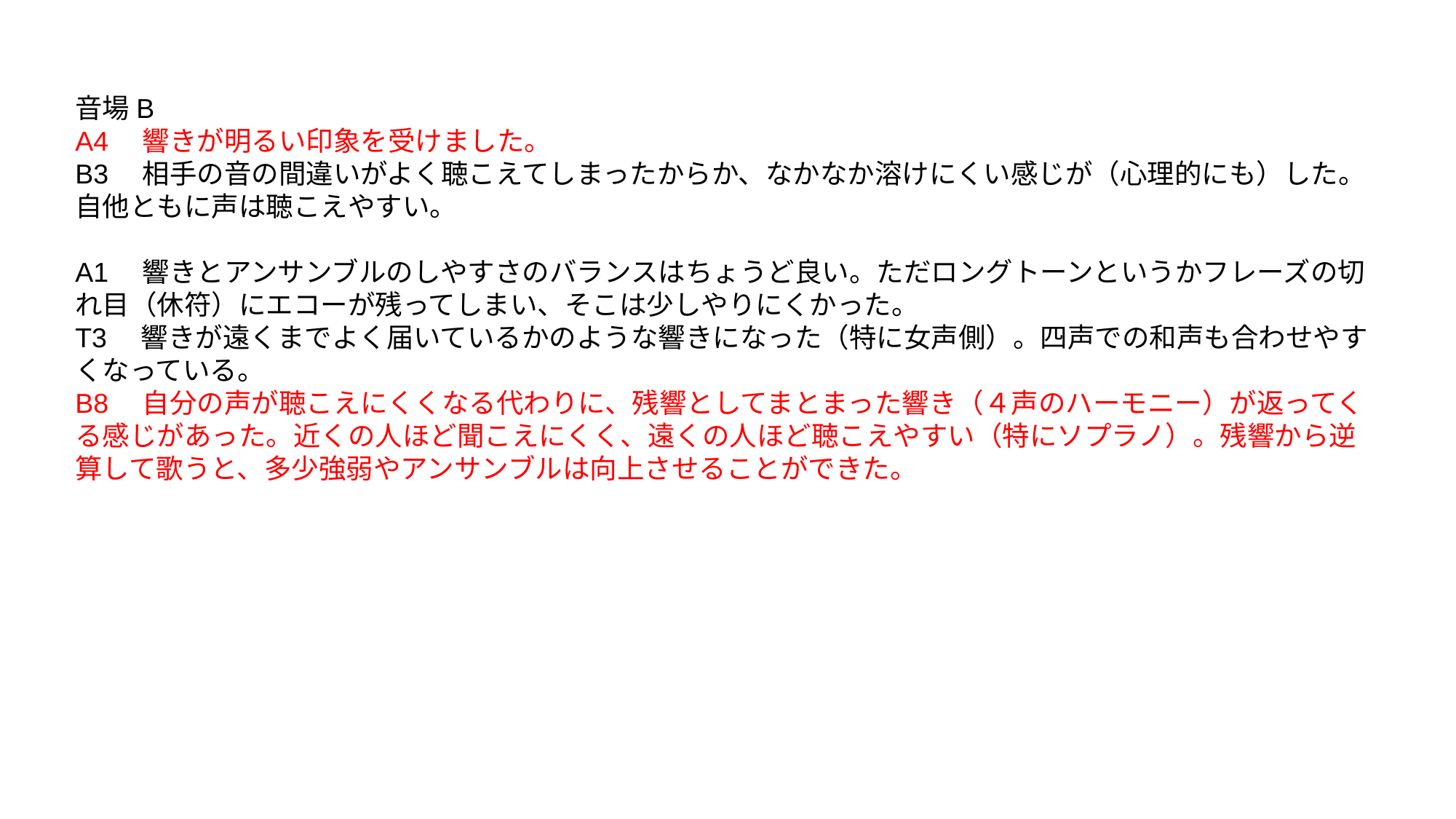

音場B
A4　響きが明るい印象を受けました。
B3　相手の音の間違いがよく聴こえてしまったからか、なかなか溶けにくい感じが（心理的にも）した。自他ともに声は聴こえやすい。

A1　響きとアンサンブルのしやすさのバランスはちょうど良い。ただロングトーンというかフレーズの切れ目（休符）にエコーが残ってしまい、そこは少しやりにくかった。
T3　響きが遠くまでよく届いているかのような響きになった（特に女声側）。四声での和声も合わせやすくなっている。
B8　自分の声が聴こえにくくなる代わりに、残響としてまとまった響き（４声のハーモニー）が返ってくる感じがあった。近くの人ほど聞こえにくく、遠くの人ほど聴こえやすい（特にソプラノ）。残響から逆算して歌うと、多少強弱やアンサンブルは向上させることができた。